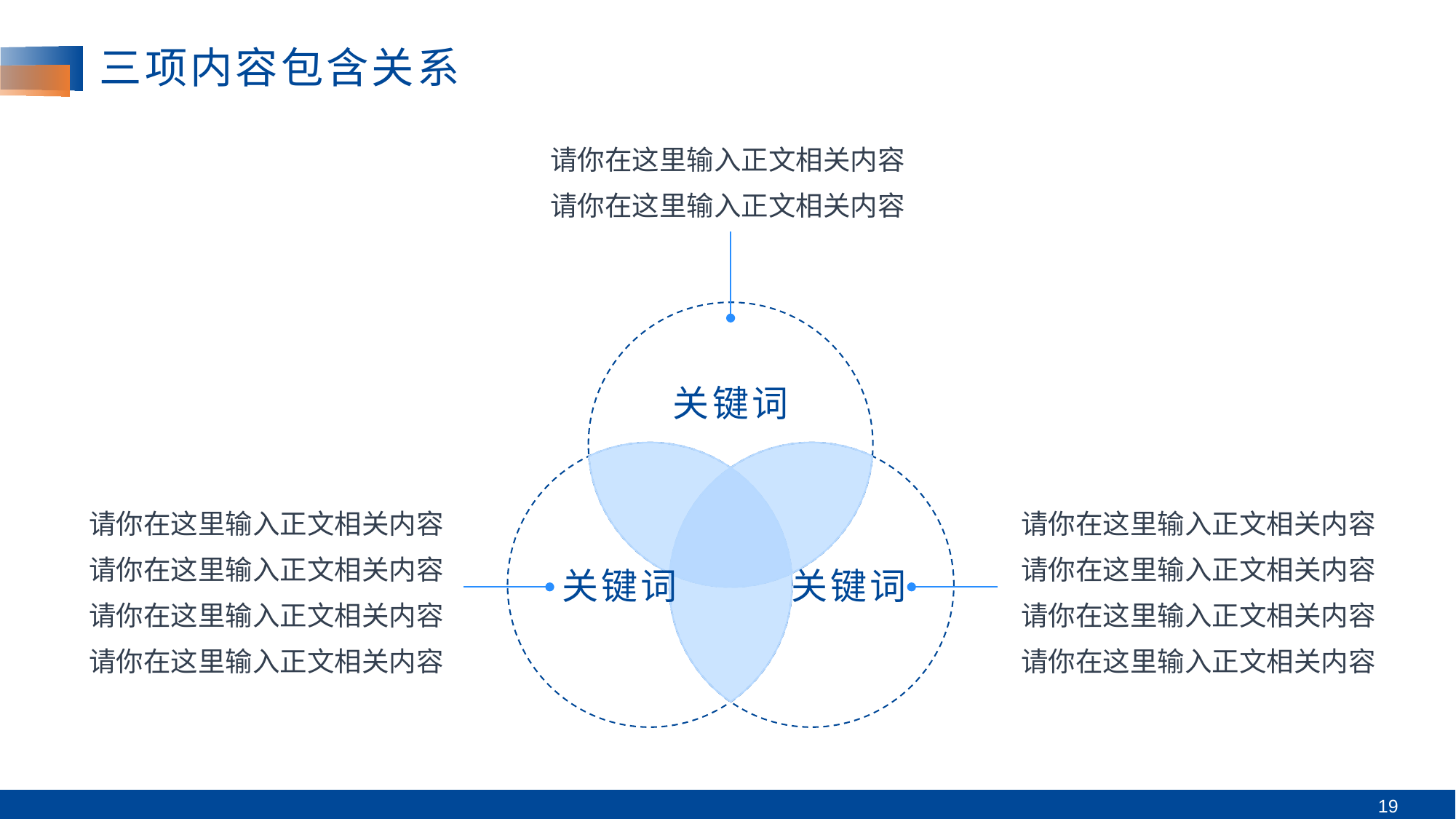

# 三项内容包含关系
请你在这里输入正文相关内容
请你在这里输入正文相关内容

关键词

请你在这里输入正文相关内容
请你在这里输入正文相关内容
请你在这里输入正文相关内容
请你在这里输入正文相关内容
请你在这里输入正文相关内容
请你在这里输入正文相关内容
请你在这里输入正文相关内容
请你在这里输入正文相关内容
关键词
关键词
19